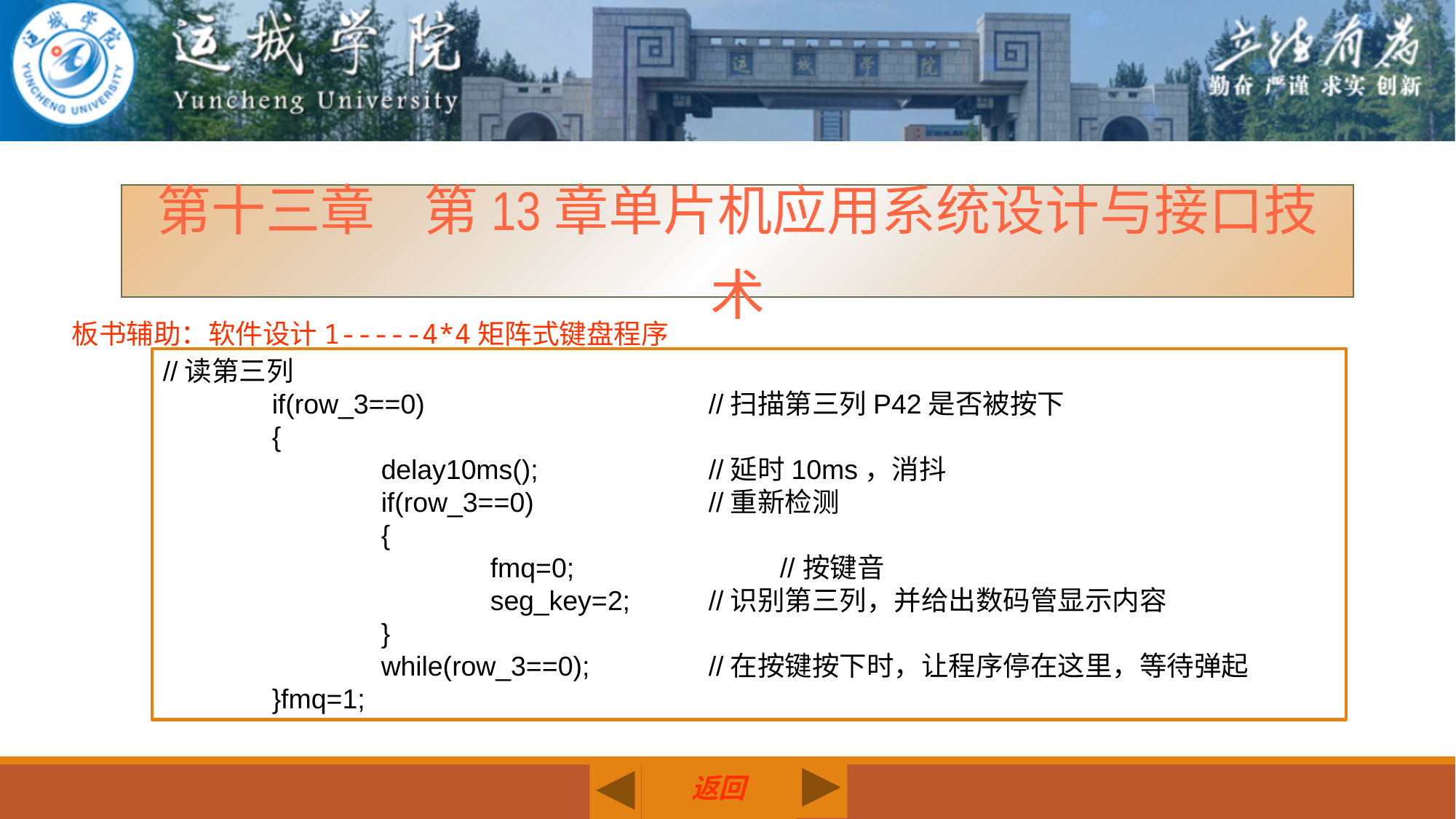

第十三章    第13章单片机应用系统设计与接口技术
板书辅助：软件设计1-----4*4矩阵式键盘程序
//读第三列
	if(row_3==0)			//扫描第三列P42是否被按下
	{
		delay10ms();		//延时10ms，消抖
		if(row_3==0)		//重新检测
		{
			fmq=0;                           //按键音
			seg_key=2;	//识别第三列，并给出数码管显示内容
		}
		while(row_3==0);		//在按键按下时，让程序停在这里，等待弹起
	}fmq=1;
返回